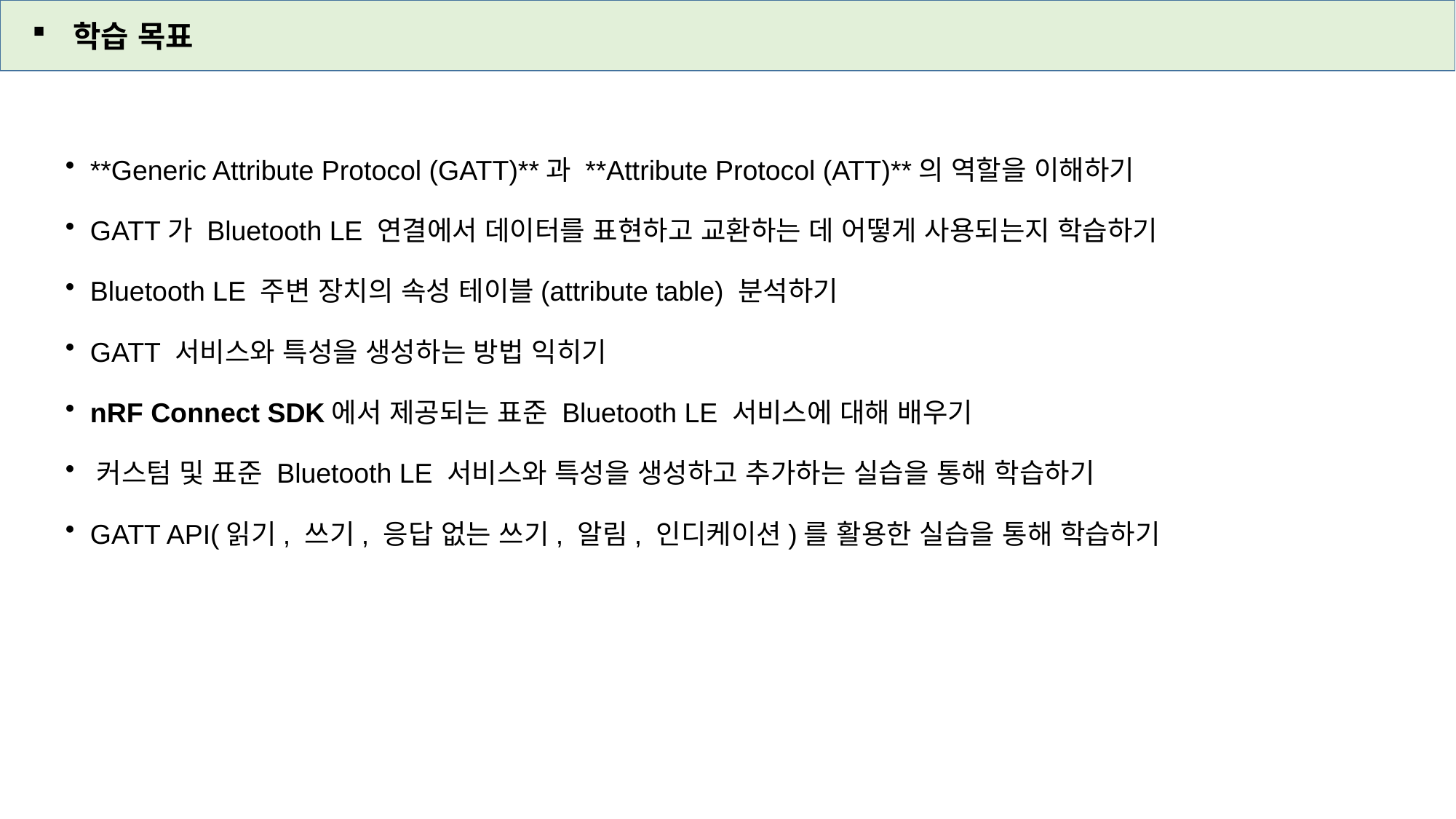

학습 목표
  **Generic Attribute Protocol (GATT)**과 **Attribute Protocol (ATT)**의 역할을 이해하기
  GATT가 Bluetooth LE 연결에서 데이터를 표현하고 교환하는 데 어떻게 사용되는지 학습하기
  Bluetooth LE 주변 장치의 속성 테이블(attribute table) 분석하기
  GATT 서비스와 특성을 생성하는 방법 익히기
  nRF Connect SDK에서 제공되는 표준 Bluetooth LE 서비스에 대해 배우기
  커스텀 및 표준 Bluetooth LE 서비스와 특성을 생성하고 추가하는 실습을 통해 학습하기
  GATT API(읽기, 쓰기, 응답 없는 쓰기, 알림, 인디케이션)를 활용한 실습을 통해 학습하기